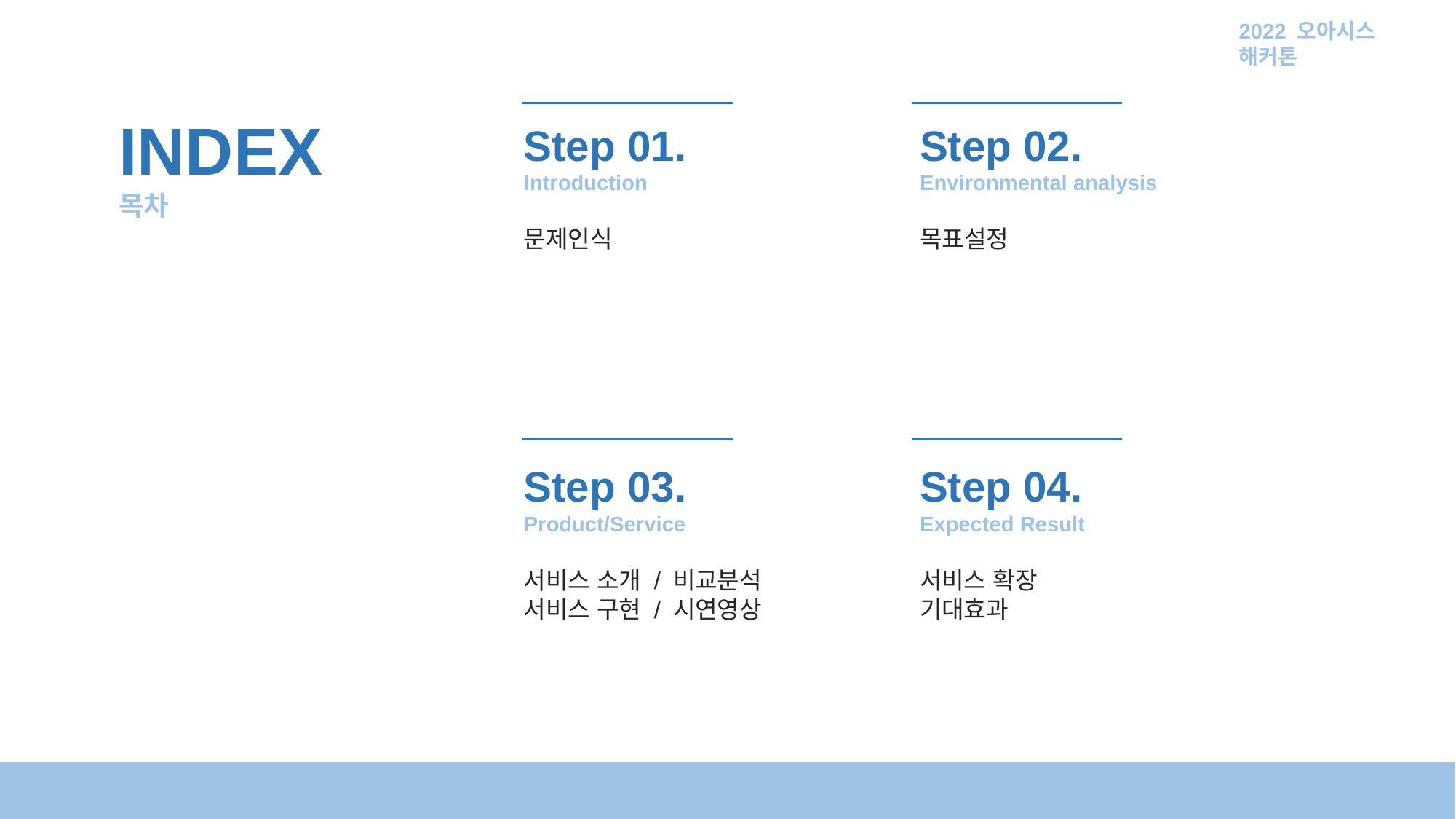

2022 오아시스 해커톤
INDEX
목차
Step 01.
Introduction

문제인식
Step 02.
Environmental analysis

목표설정
Step 03.
Product/Service

서비스 소개 / 비교분석
서비스 구현 / 시연영상
Step 04.
Expected Result

서비스 확장
기대효과